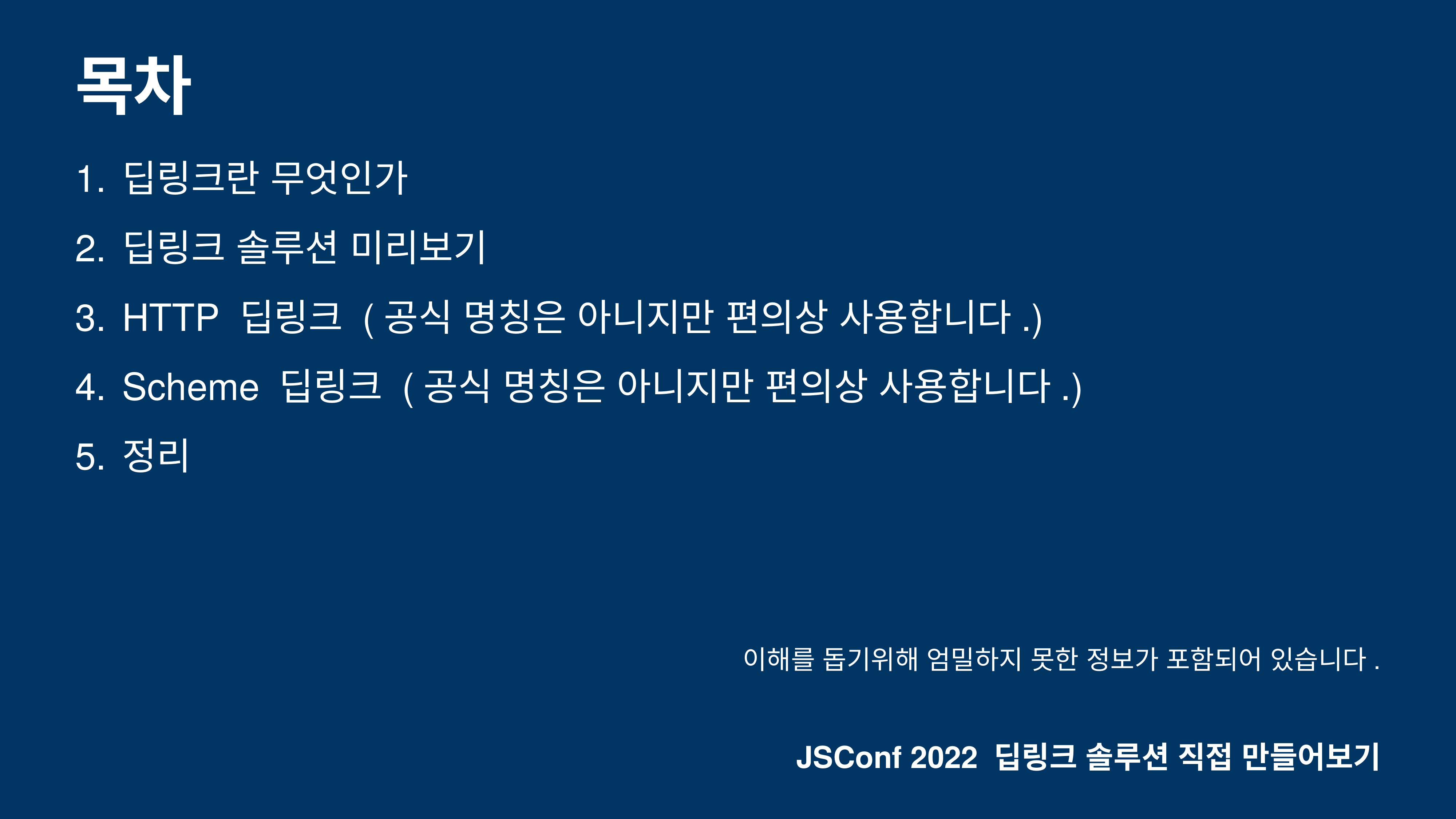

# 목차
딥링크란 무엇인가
딥링크 솔루션 미리보기
HTTP 딥링크 (공식 명칭은 아니지만 편의상 사용합니다.)
Scheme 딥링크 (공식 명칭은 아니지만 편의상 사용합니다.)
정리

이해를 돕기위해 엄밀하지 못한 정보가 포함되어 있습니다.
JSConf 2022 딥링크 솔루션 직접 만들어보기